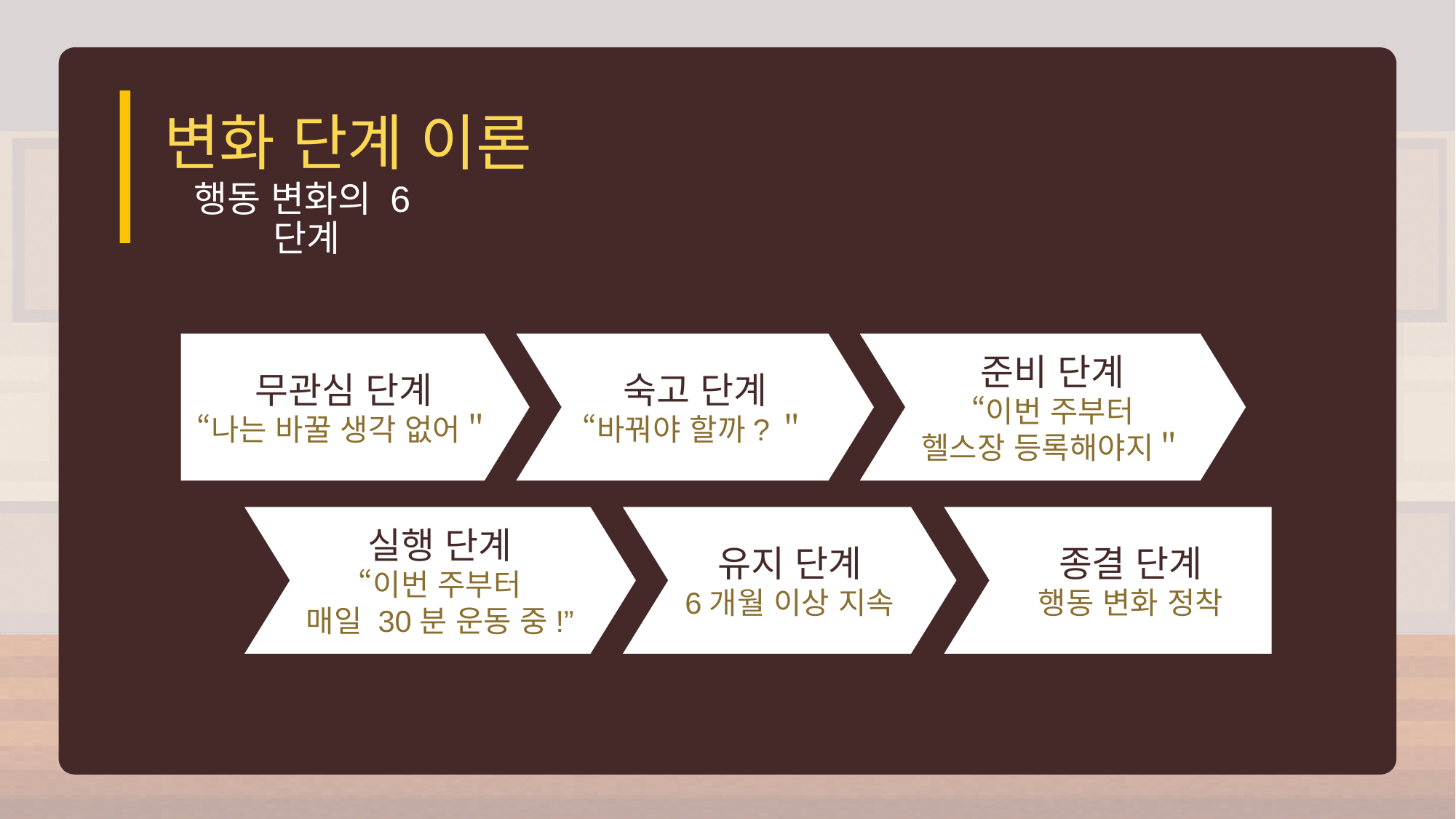

변화 단계 이론
행동 변화의 6단계
무관심 단계
“나는 바꿀 생각 없어＂
숙고 단계
“바꿔야 할까?＂
준비 단계
“이번 주부터
헬스장 등록해야지＂

실행 단계
“이번 주부터
매일 30분 운동 중!”
유지 단계
6개월 이상 지속
종결 단계
행동 변화 정착